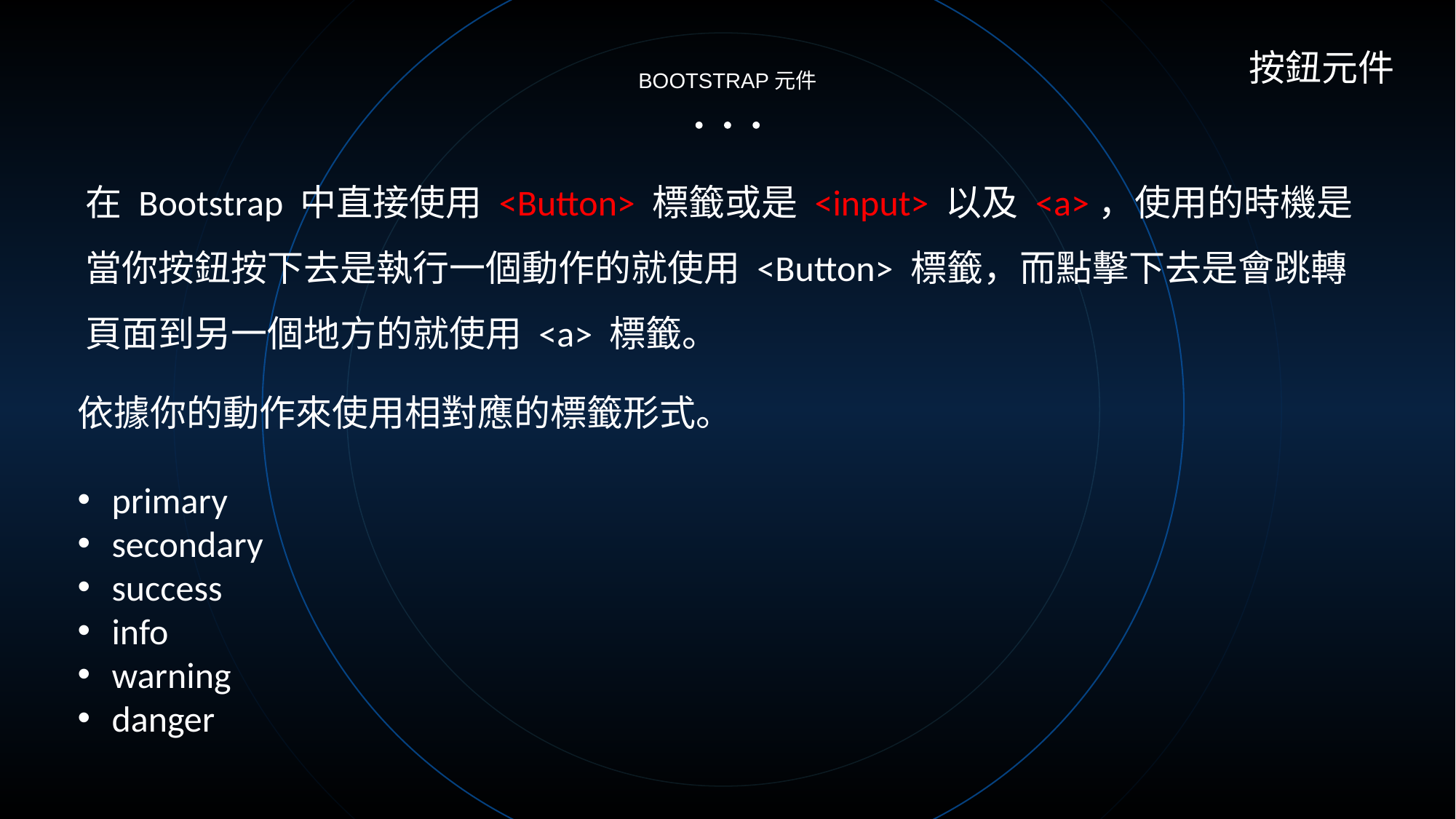

按鈕元件
BOOTSTRAP元件

在 Bootstrap 中直接使用 <Button> 標籤或是 <input> 以及 <a>，使用的時機是當你按鈕按下去是執行一個動作的就使用 <Button> 標籤，而點擊下去是會跳轉頁面到另一個地方的就使用 <a> 標籤。
依據你的動作來使用相對應的標籤形式。

primary
secondary
success
info
warning
danger